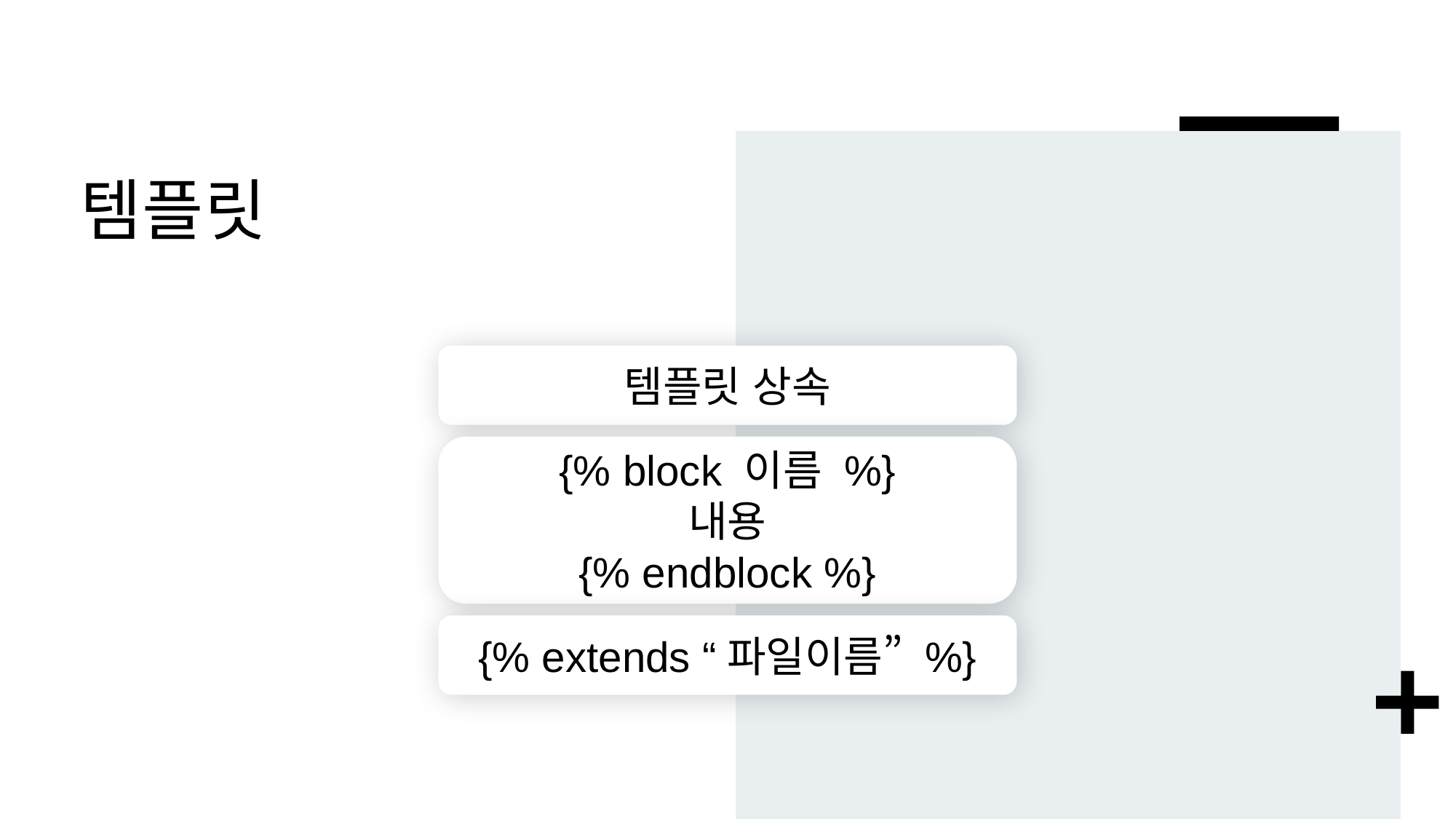

# 템플릿
템플릿 상속
{% block 이름 %}
내용
{% endblock %}
{% extends “파일이름” %}